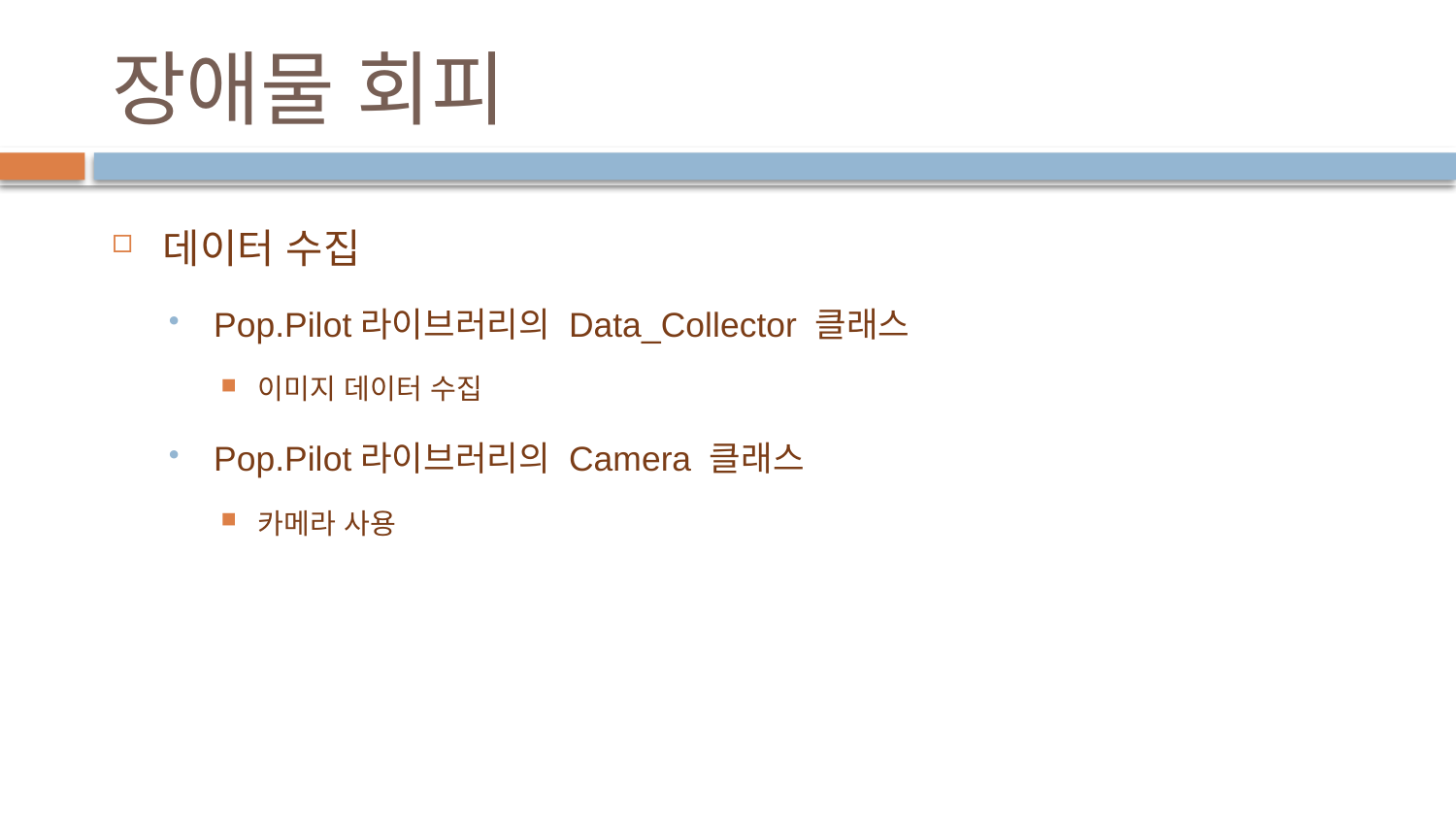

# 장애물 회피
데이터 수집
Pop.Pilot라이브러리의 Data_Collector 클래스
이미지 데이터 수집
Pop.Pilot라이브러리의 Camera 클래스
카메라 사용